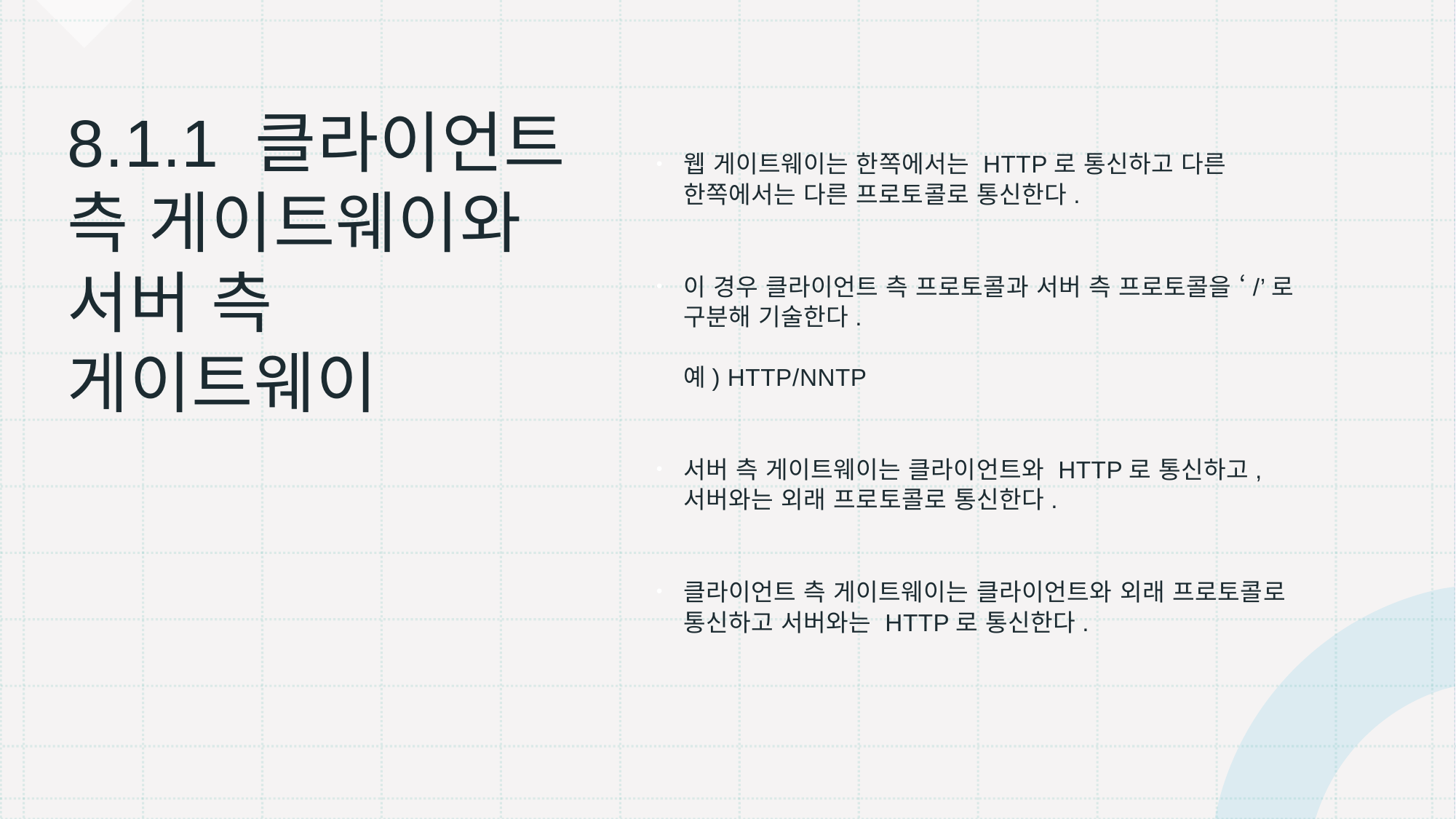

웹 게이트웨이는 한쪽에서는 HTTP로 통신하고 다른 한쪽에서는 다른 프로토콜로 통신한다.

이 경우 클라이언트 측 프로토콜과 서버 측 프로토콜을 ‘/’로 구분해 기술한다.
예) HTTP/NNTP

서버 측 게이트웨이는 클라이언트와 HTTP로 통신하고, 서버와는 외래 프로토콜로 통신한다.

클라이언트 측 게이트웨이는 클라이언트와 외래 프로토콜로 통신하고 서버와는 HTTP로 통신한다.

# 8.1.1 클라이언트  측 게이트웨이와 서버 측 게이트웨이